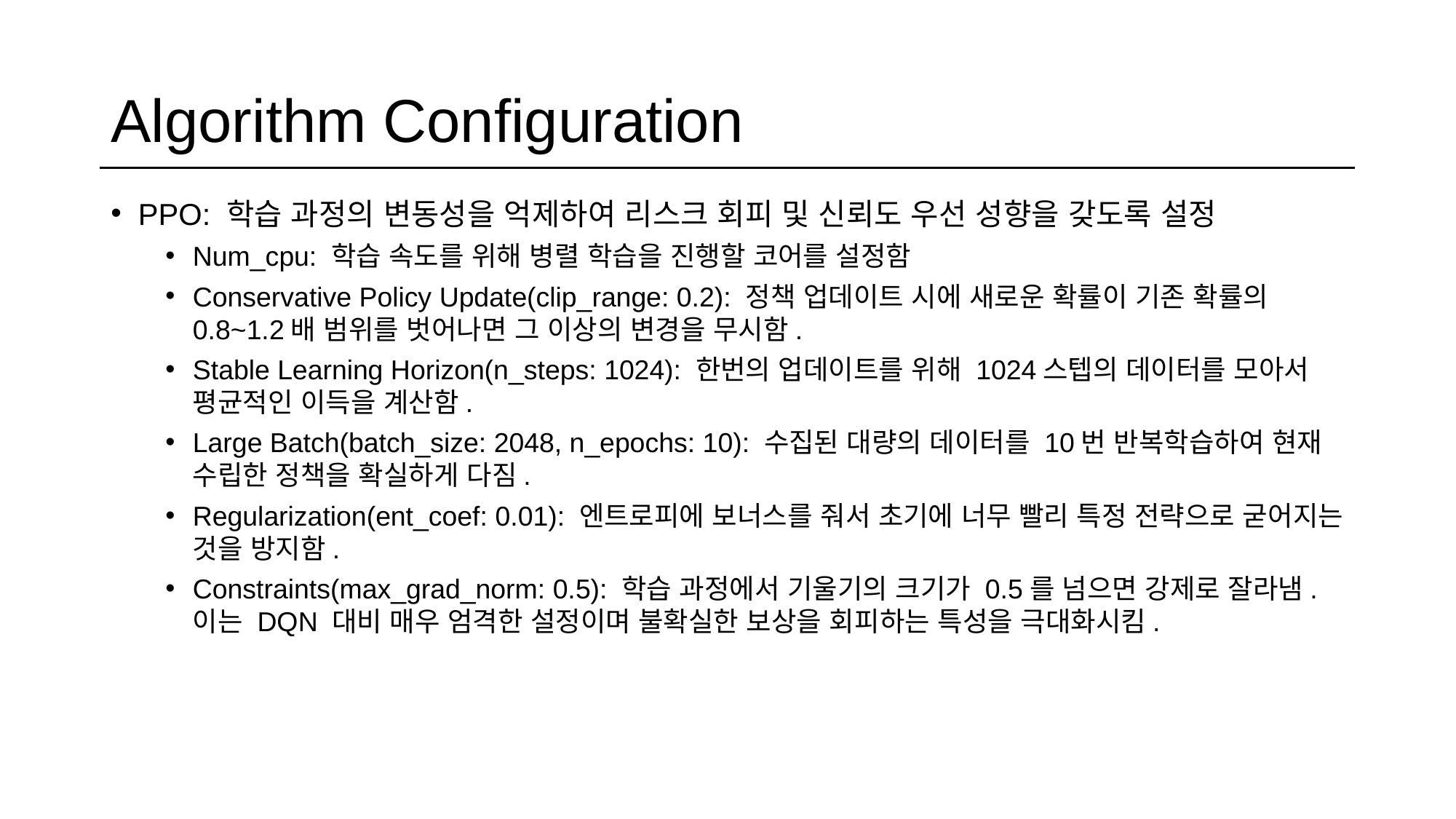

# Algorithm Configuration
PPO: 학습 과정의 변동성을 억제하여 리스크 회피 및 신뢰도 우선 성향을 갖도록 설정
Num_cpu: 학습 속도를 위해 병렬 학습을 진행할 코어를 설정함
Conservative Policy Update(clip_range: 0.2): 정책 업데이트 시에 새로운 확률이 기존 확률의 0.8~1.2배 범위를 벗어나면 그 이상의 변경을 무시함.
Stable Learning Horizon(n_steps: 1024): 한번의 업데이트를 위해 1024스텝의 데이터를 모아서 평균적인 이득을 계산함.
Large Batch(batch_size: 2048, n_epochs: 10): 수집된 대량의 데이터를 10번 반복학습하여 현재 수립한 정책을 확실하게 다짐.
Regularization(ent_coef: 0.01): 엔트로피에 보너스를 줘서 초기에 너무 빨리 특정 전략으로 굳어지는 것을 방지함.
Constraints(max_grad_norm: 0.5): 학습 과정에서 기울기의 크기가 0.5를 넘으면 강제로 잘라냄. 이는 DQN 대비 매우 엄격한 설정이며 불확실한 보상을 회피하는 특성을 극대화시킴.